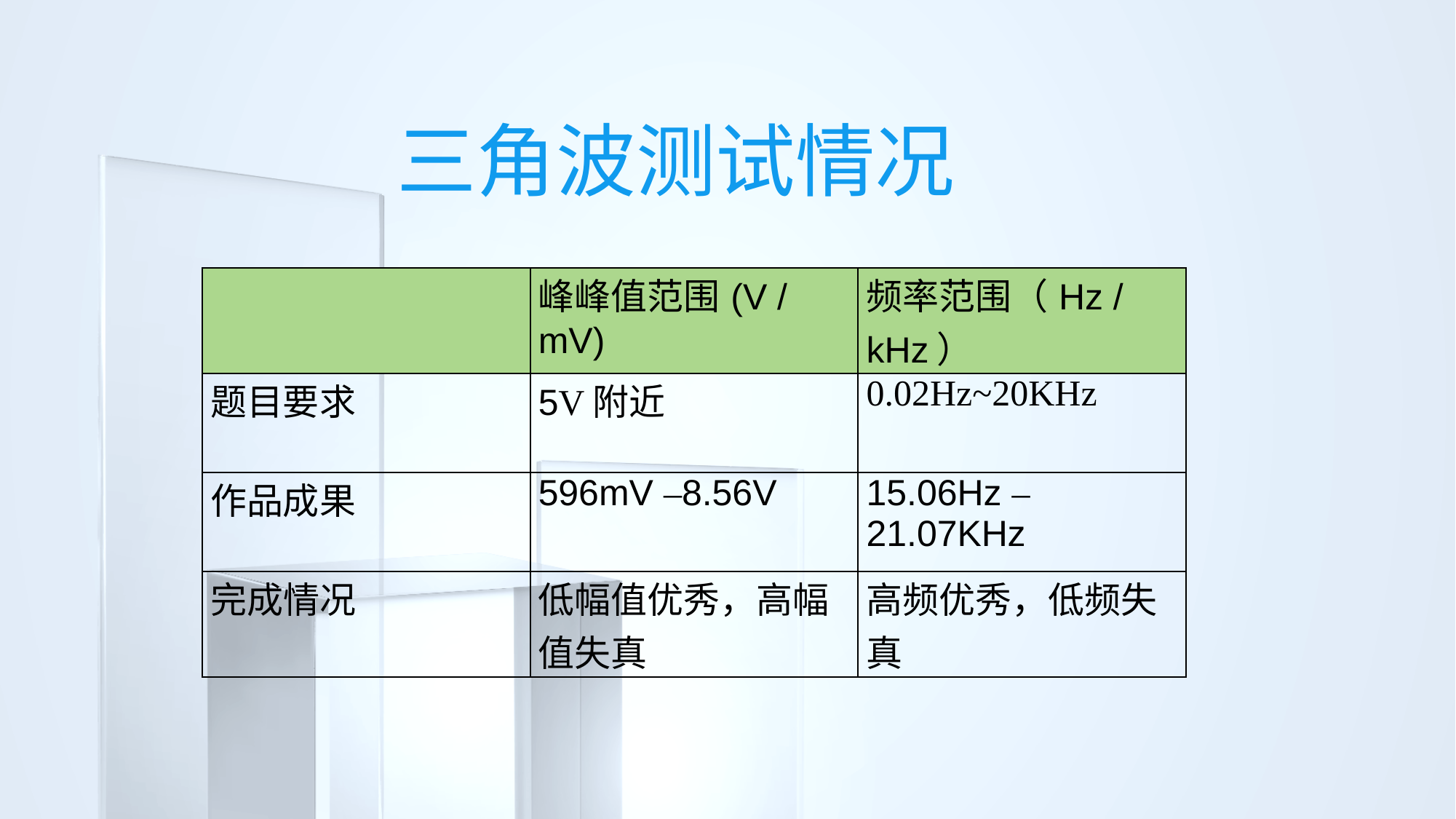

三角波测试情况
|  | 峰峰值范围(V / mV) | 频率范围（Hz / kHz） |
| --- | --- | --- |
| 题目要求 | 5V附近 | 0.02Hz~20KHz |
| 作品成果 | 596mV –8.56V | 15.06Hz –21.07KHz |
| 完成情况 | 低幅值优秀，高幅值失真 | 高频优秀，低频失真 |